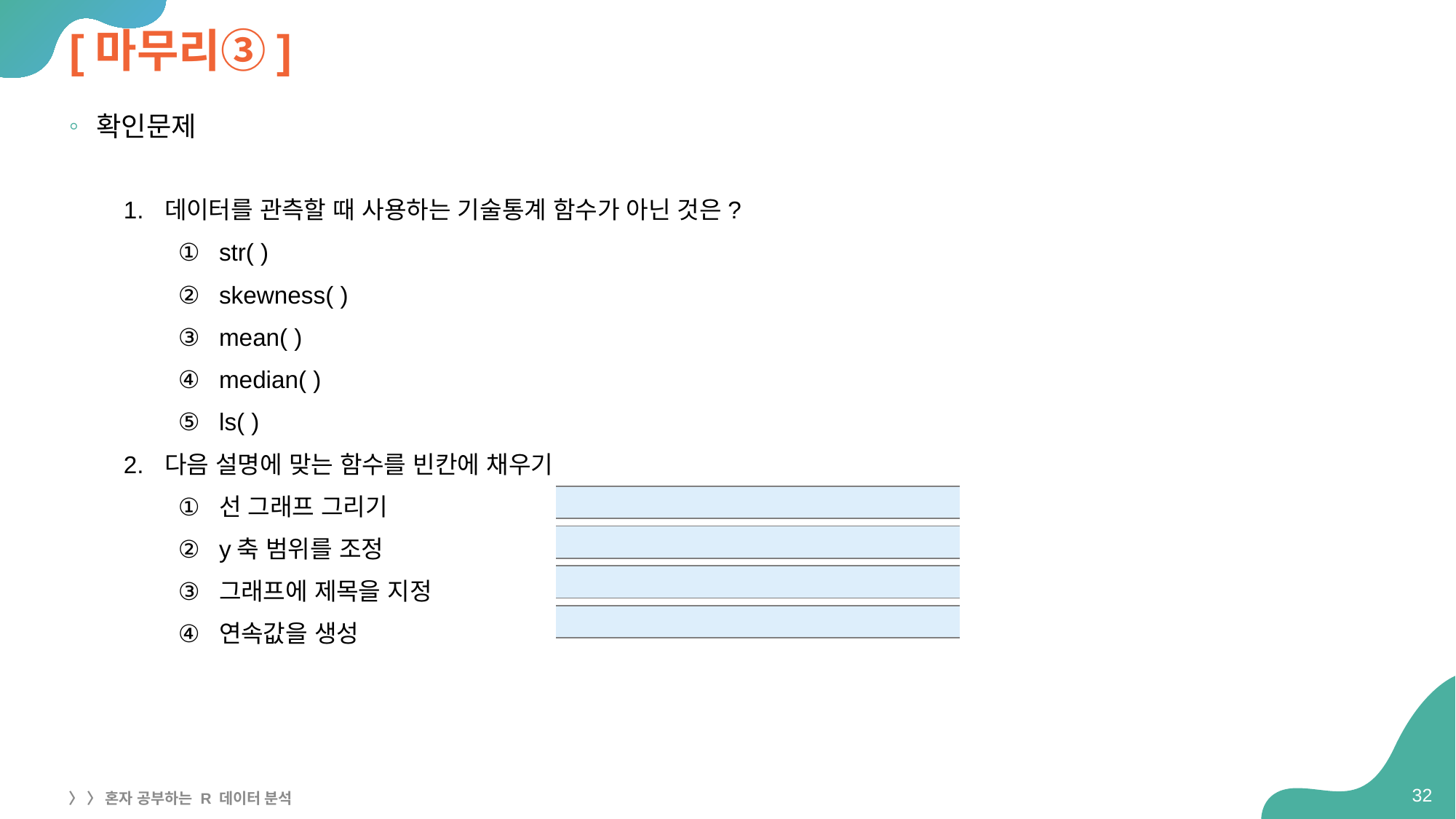

# [마무리③]
확인문제
데이터를 관측할 때 사용하는 기술통계 함수가 아닌 것은?
str( )
skewness( )
mean( )
median( )
ls( )
다음 설명에 맞는 함수를 빈칸에 채우기
선 그래프 그리기
y축 범위를 조정
그래프에 제목을 지정
연속값을 생성
|  |
| --- |
|  |
| --- |
|  |
| --- |
|  |
| --- |
32
〉 〉 혼자 공부하는 R 데이터 분석